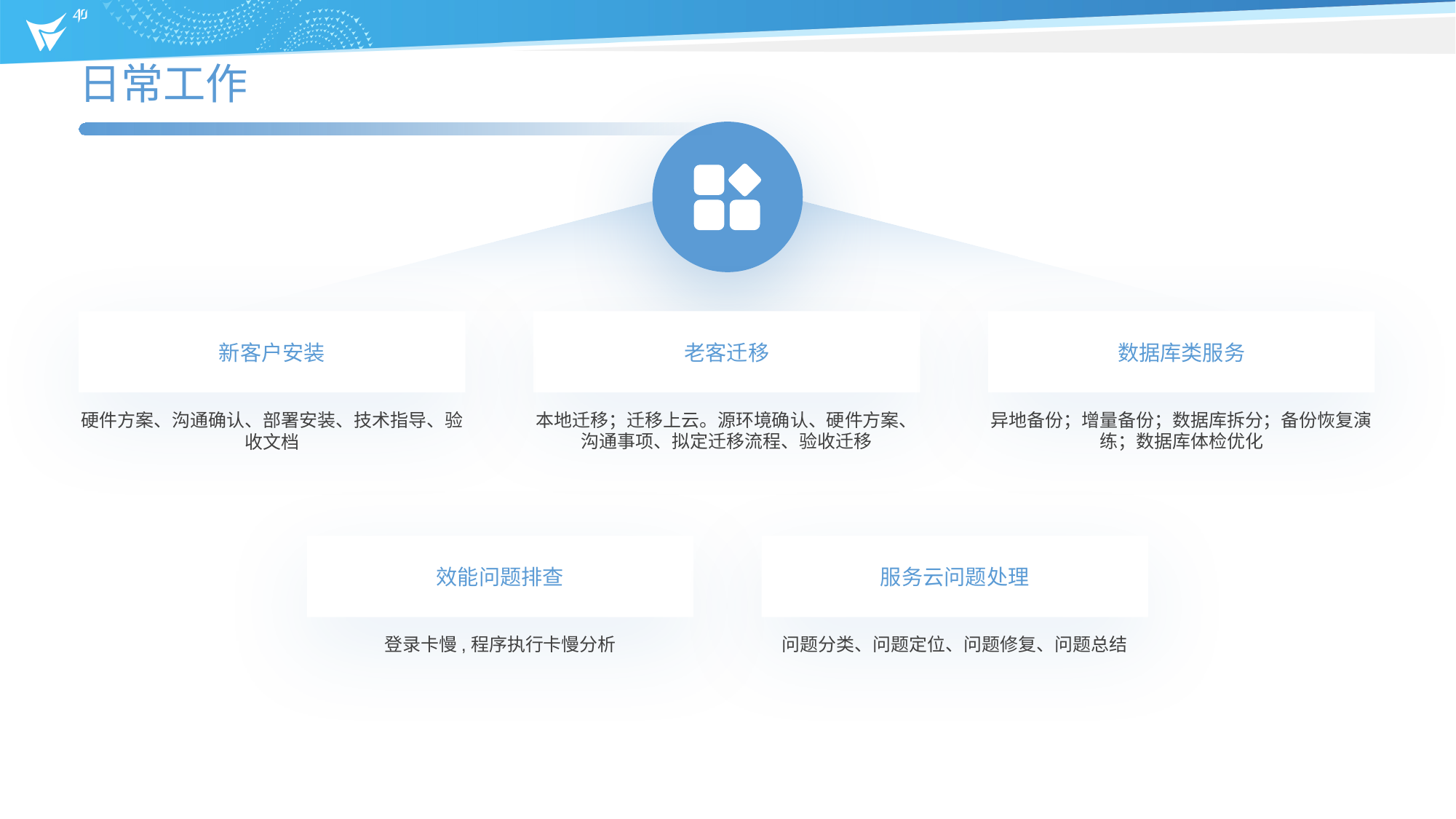

日常工作

新客户安装
老客迁移
数据库类服务
本地迁移；迁移上云。源环境确认、硬件方案、沟通事项、拟定迁移流程、验收迁移
异地备份；增量备份；数据库拆分；备份恢复演练；数据库体检优化
硬件方案、沟通确认、部署安装、技术指导、验收文档
效能问题排查
服务云问题处理
登录卡慢,程序执行卡慢分析
问题分类、问题定位、问题修复、问题总结